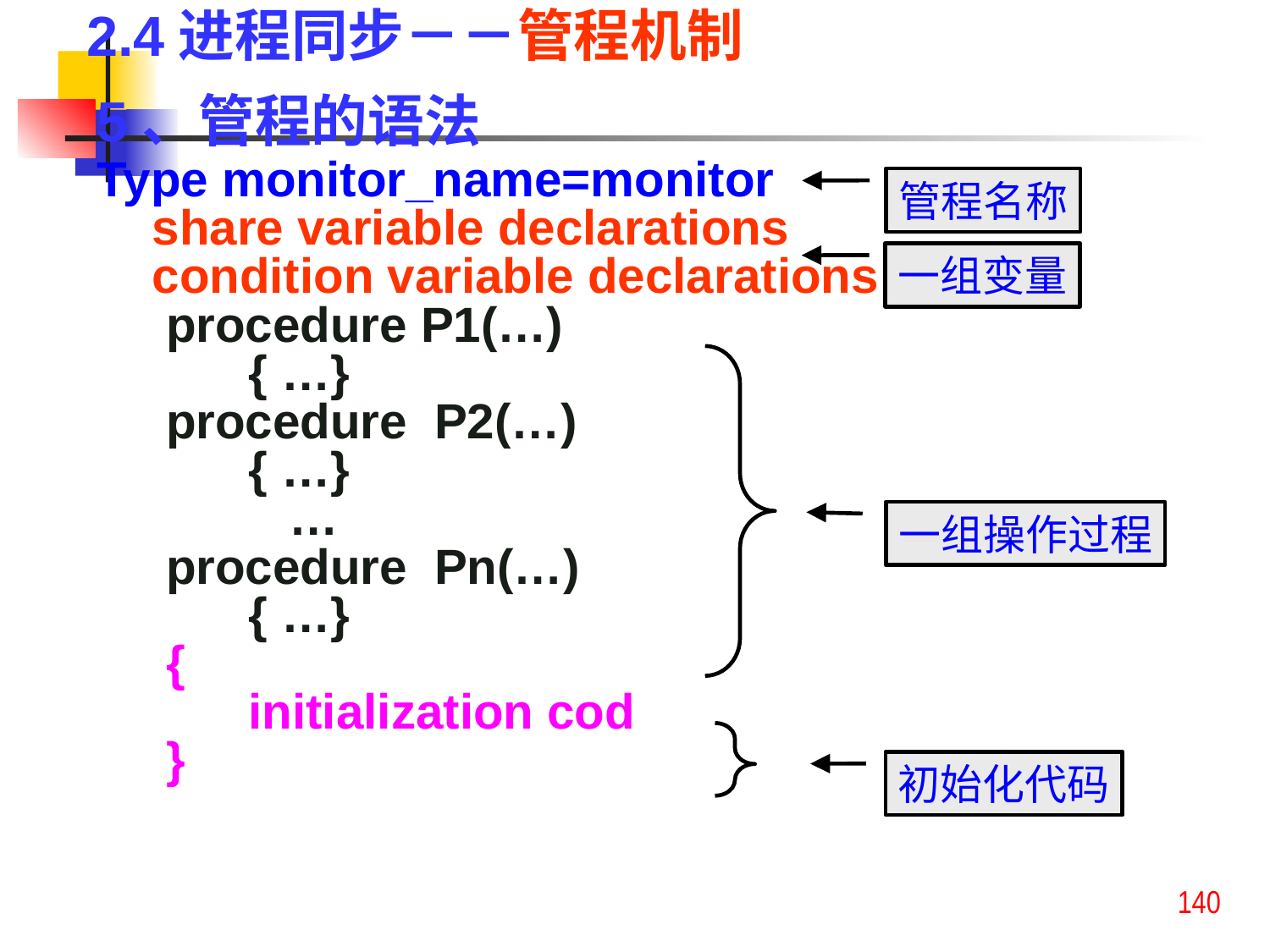

2.4进程同步－－管程机制
5、管程的语法
Type monitor_name=monitor
    share variable declarations
    condition variable declarations
     procedure P1(…)
           { …}
     procedure  P2(…)
           { …}
              …
     procedure  Pn(…)
           { …}
     {
           initialization cod
     }
管程名称
一组变量

一组操作过程

初始化代码
140